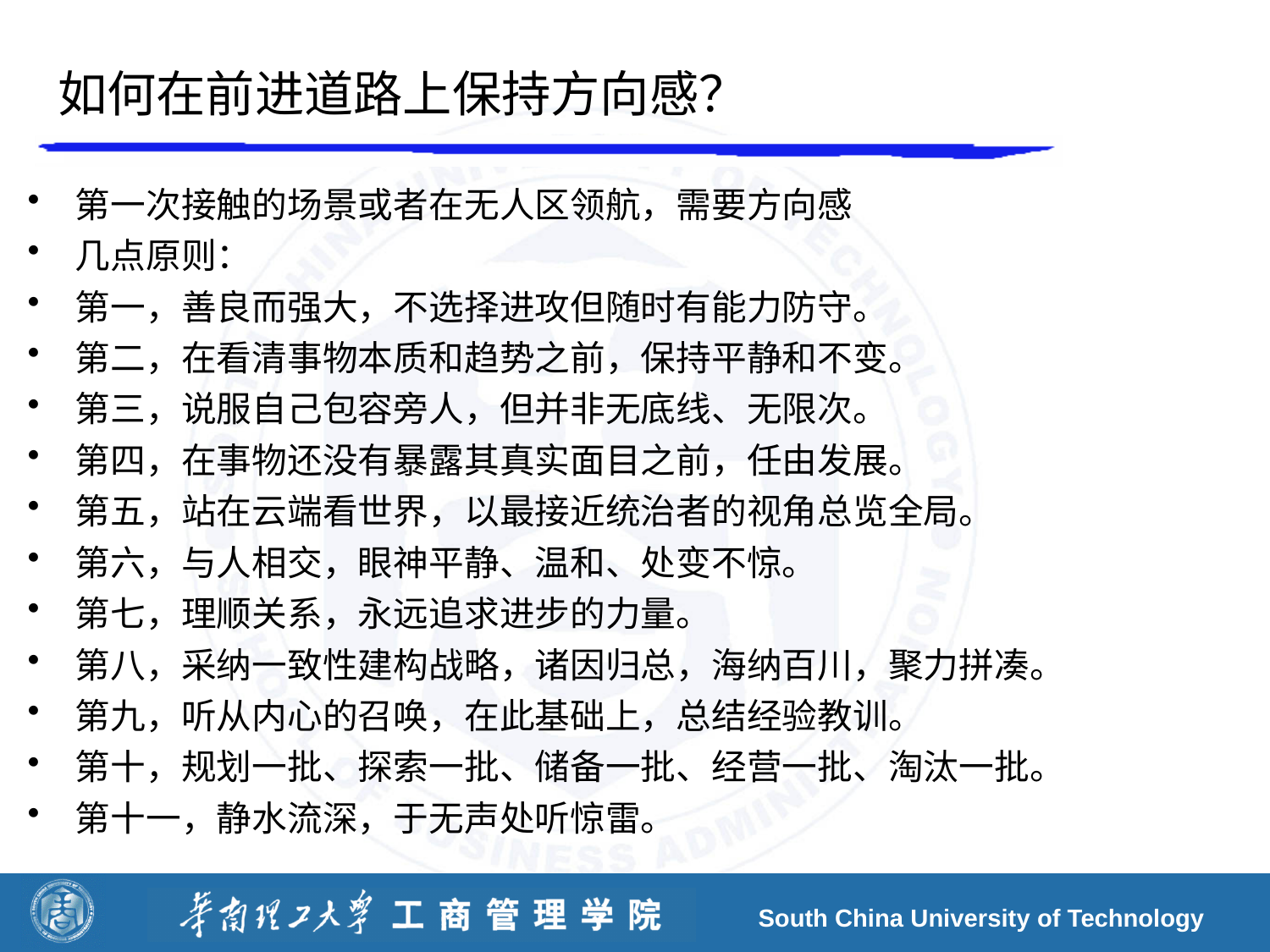

# 如何在前进道路上保持方向感？
第一次接触的场景或者在无人区领航，需要方向感
几点原则：
第一，善良而强大，不选择进攻但随时有能力防守。
第二，在看清事物本质和趋势之前，保持平静和不变。
第三，说服自己包容旁人，但并非无底线、无限次。
第四，在事物还没有暴露其真实面目之前，任由发展。
第五，站在云端看世界，以最接近统治者的视角总览全局。
第六，与人相交，眼神平静、温和、处变不惊。
第七，理顺关系，永远追求进步的力量。
第八，采纳一致性建构战略，诸因归总，海纳百川，聚力拼凑。
第九，听从内心的召唤，在此基础上，总结经验教训。
第十，规划一批、探索一批、储备一批、经营一批、淘汰一批。
第十一，静水流深，于无声处听惊雷。
South China University of Technology